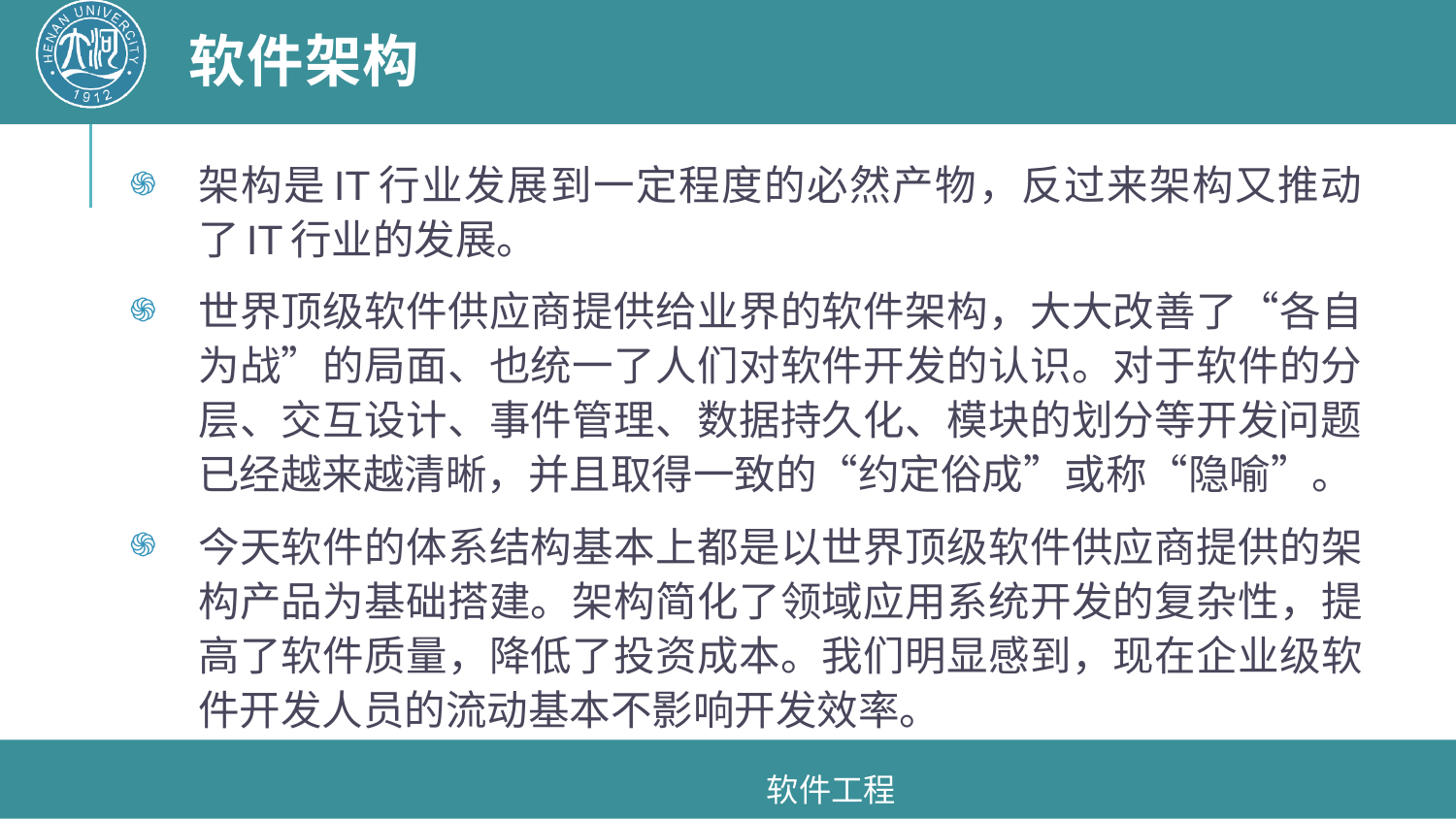

# 软件架构
架构是IT行业发展到一定程度的必然产物，反过来架构又推动了IT行业的发展。
世界顶级软件供应商提供给业界的软件架构，大大改善了“各自为战”的局面、也统一了人们对软件开发的认识。对于软件的分层、交互设计、事件管理、数据持久化、模块的划分等开发问题已经越来越清晰，并且取得一致的“约定俗成”或称“隐喻”。
今天软件的体系结构基本上都是以世界顶级软件供应商提供的架构产品为基础搭建。架构简化了领域应用系统开发的复杂性，提高了软件质量，降低了投资成本。我们明显感到，现在企业级软件开发人员的流动基本不影响开发效率。

软件工程
52